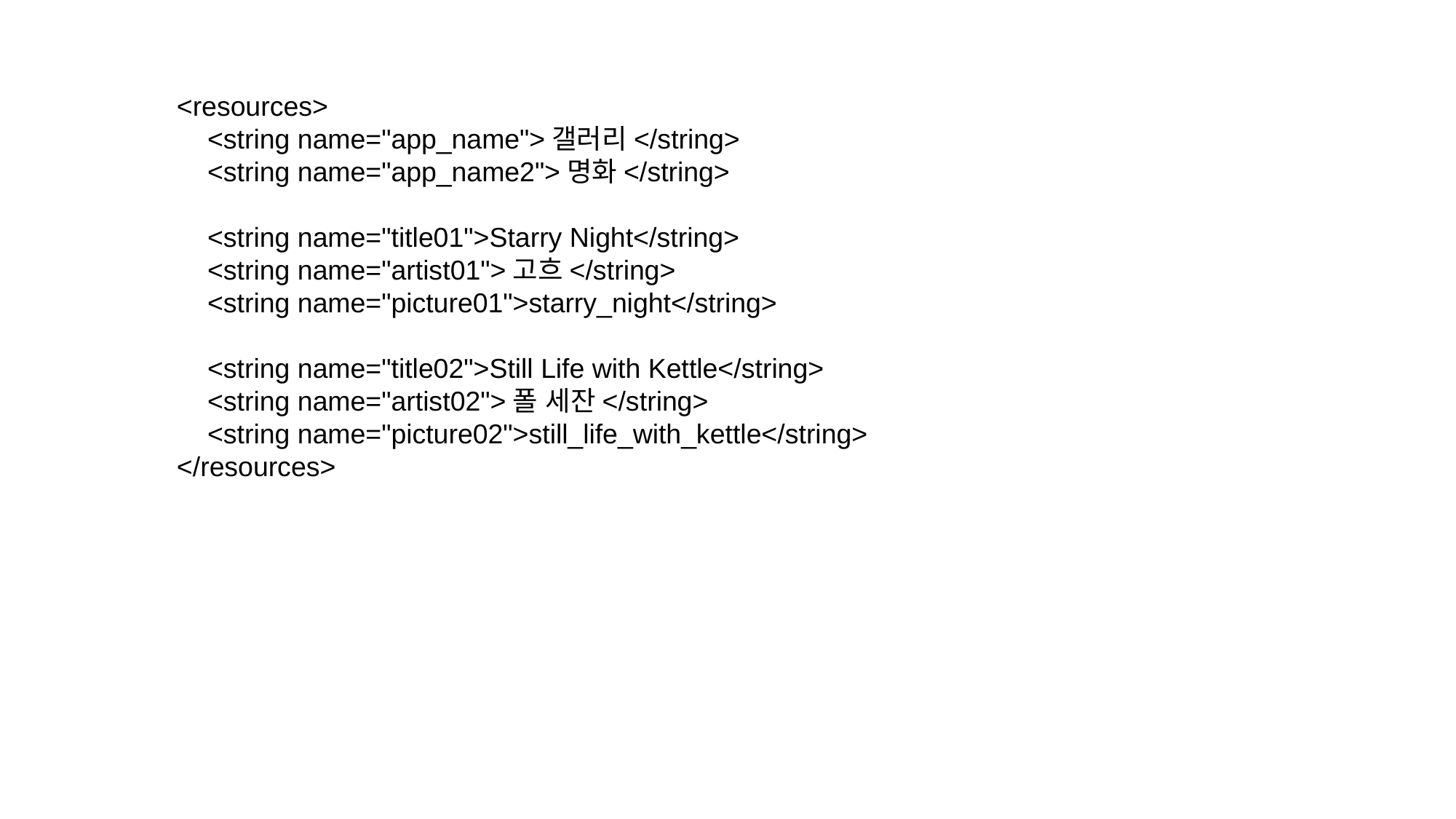

<resources>
    <string name="app_name">갤러리</string>
    <string name="app_name2">명화</string>

    <string name="title01">Starry Night</string>
    <string name="artist01">고흐</string>
    <string name="picture01">starry_night</string>

    <string name="title02">Still Life with Kettle</string>
    <string name="artist02">폴 세잔</string>
    <string name="picture02">still_life_with_kettle</string>
</resources>